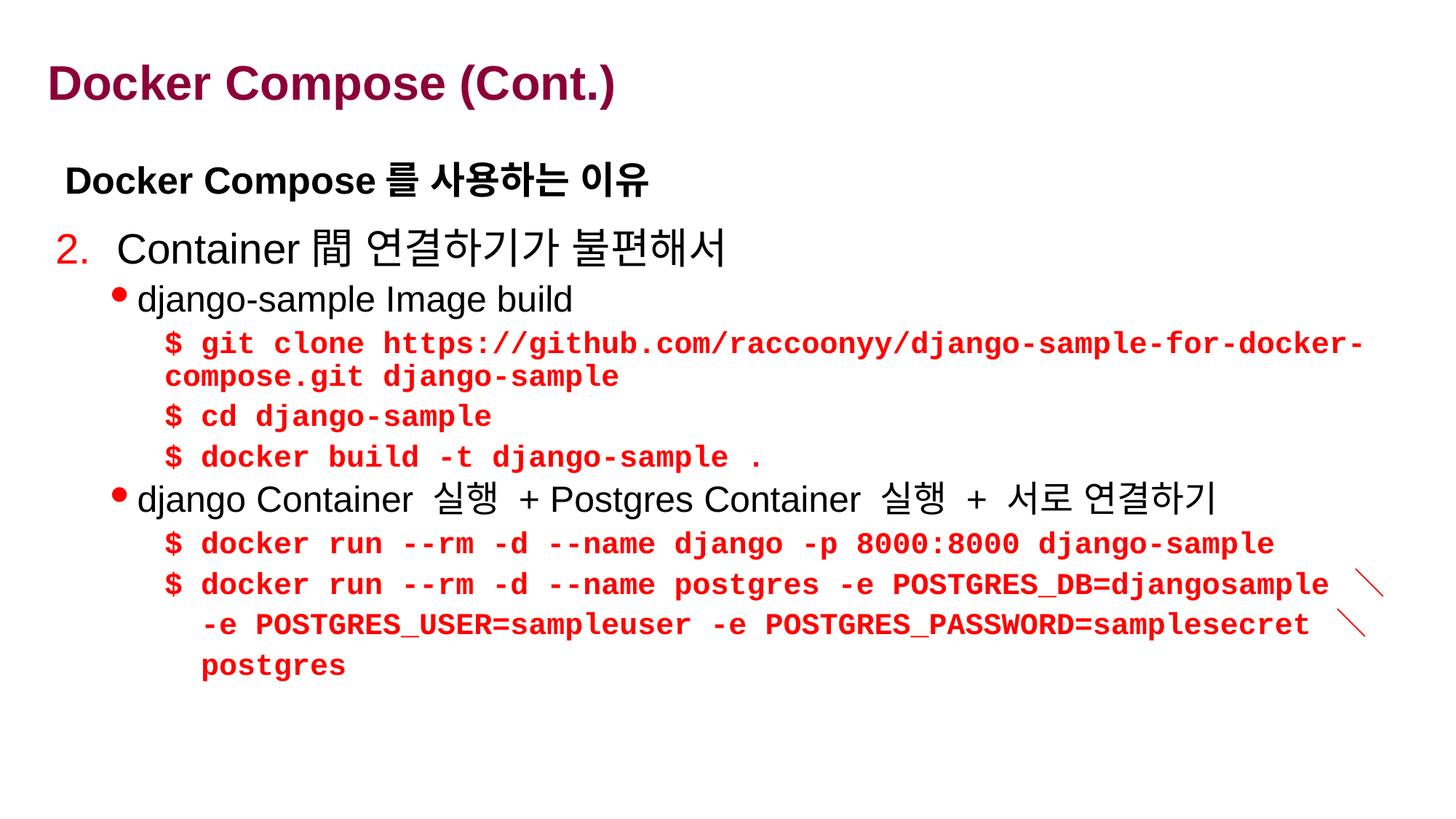

# Docker Compose (Cont.)
Docker Compose를 사용하는 이유
Container間 연결하기가 불편해서
django-sample Image build
$ git clone https://github.com/raccoonyy/django-sample-for-docker-compose.git django-sample
$ cd django-sample
$ docker build -t django-sample .
django Container 실행 + Postgres Container 실행 + 서로 연결하기
$ docker run --rm -d --name django -p 8000:8000 django-sample
$ docker run --rm -d --name postgres -e POSTGRES_DB=djangosample ＼
  -e POSTGRES_USER=sampleuser -e POSTGRES_PASSWORD=samplesecret ＼
  postgres